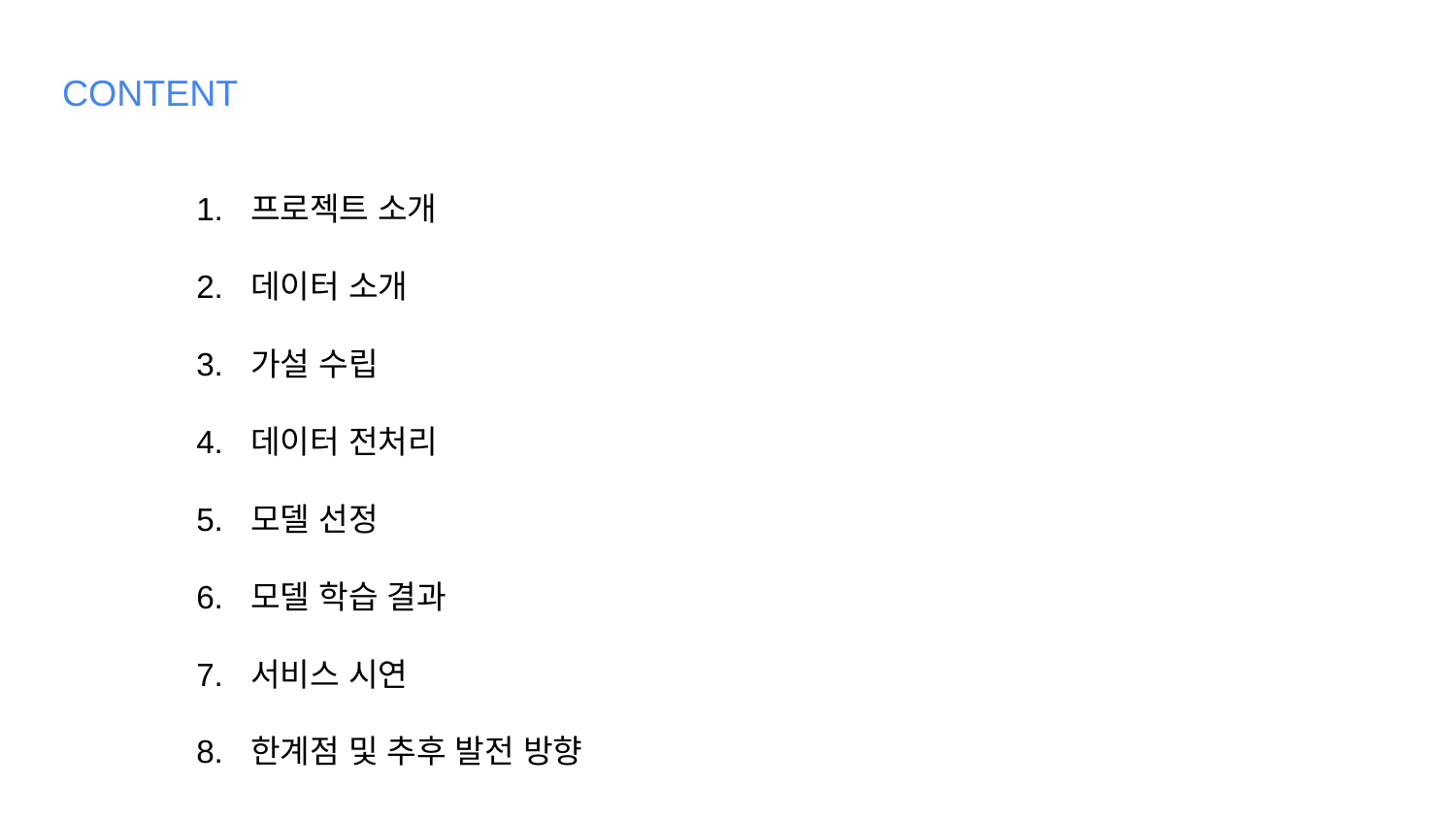

CONTENT
프로젝트 소개
데이터 소개
가설 수립
데이터 전처리
모델 선정
모델 학습 결과
서비스 시연
한계점 및 추후 발전 방향